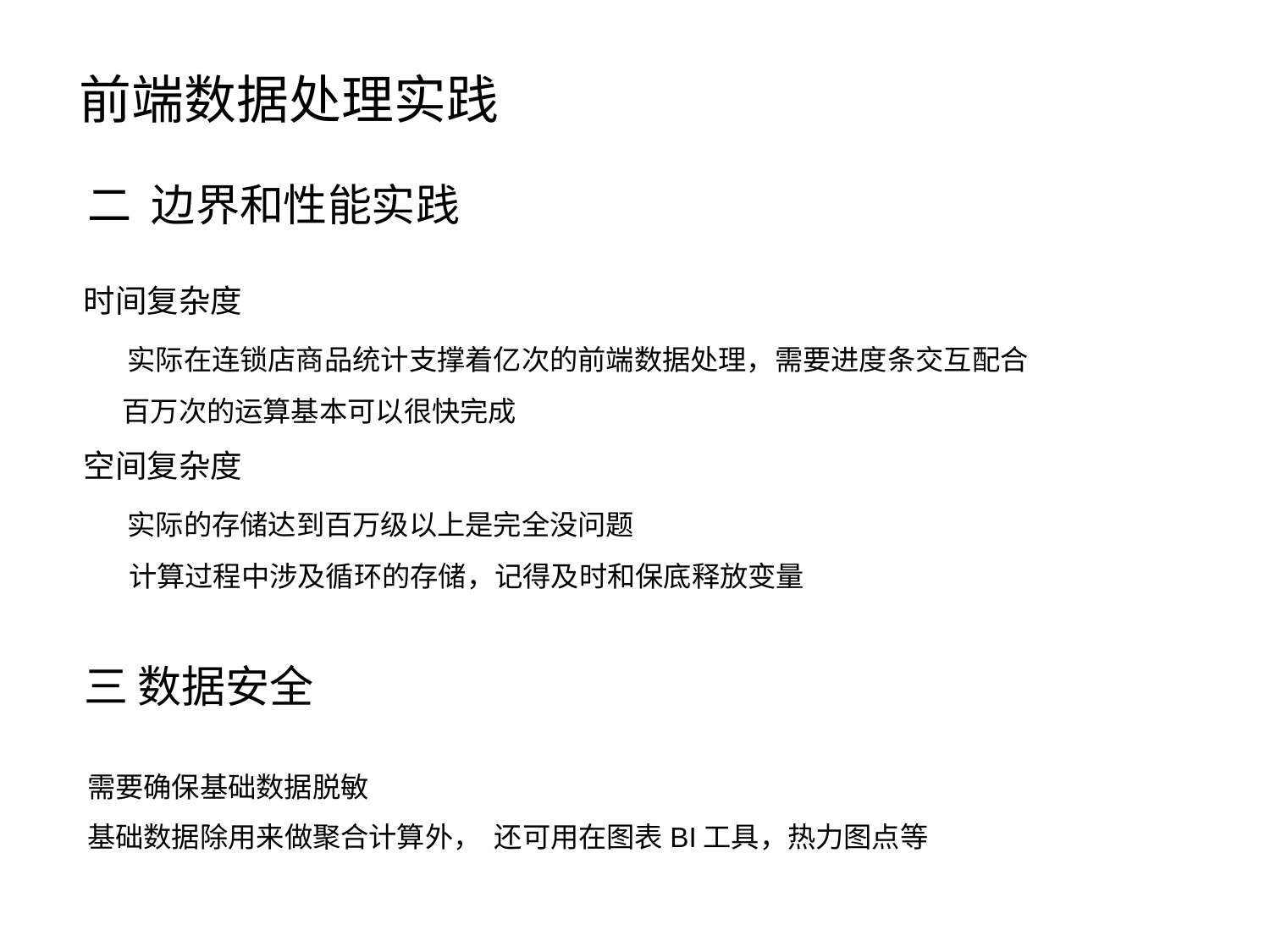

# 前端数据处理实践
二  边界和性能实践
时间复杂度
     实际在连锁店商品统计支撑着亿次的前端数据处理，需要进度条交互配合
     百万次的运算基本可以很快完成
空间复杂度
     实际的存储达到百万级以上是完全没问题
      计算过程中涉及循环的存储，记得及时和保底释放变量
三 数据安全
需要确保基础数据脱敏
基础数据除用来做聚合计算外，  还可用在图表BI工具，热力图点等